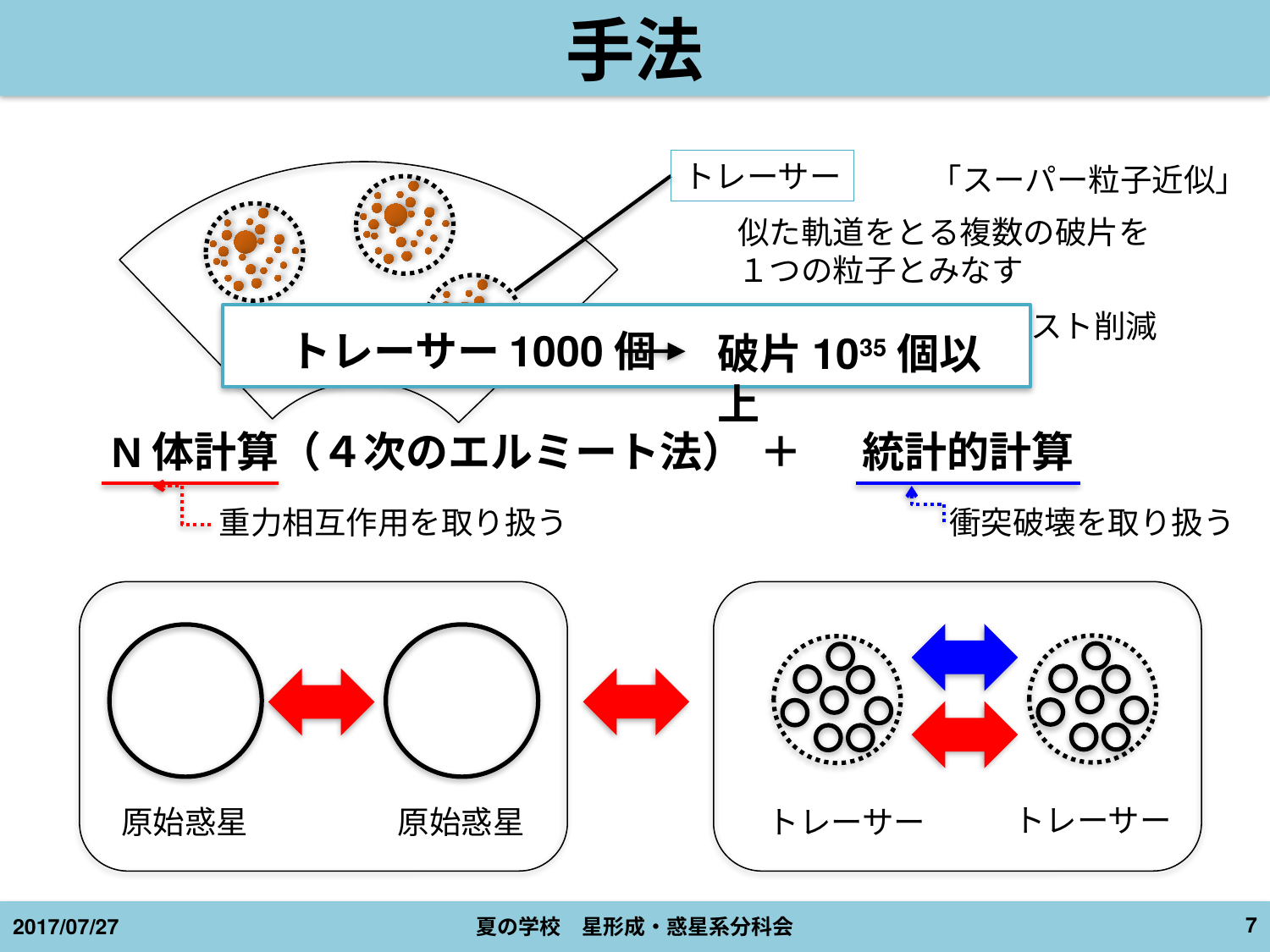

# 手法
トレーサー
「スーパー粒子近似」

似た軌道をとる複数の破片を
１つの粒子とみなす

N体計算のコスト削減

トレーサー1000個
破片1035個以上

N体計算（４次のエルミート法）
＋
統計的計算
衝突破壊を取り扱う
重力相互作用を取り扱う

原始惑星
原始惑星

トレーサー
トレーサー

2017/07/27
夏の学校　星形成・惑星系分科会
7